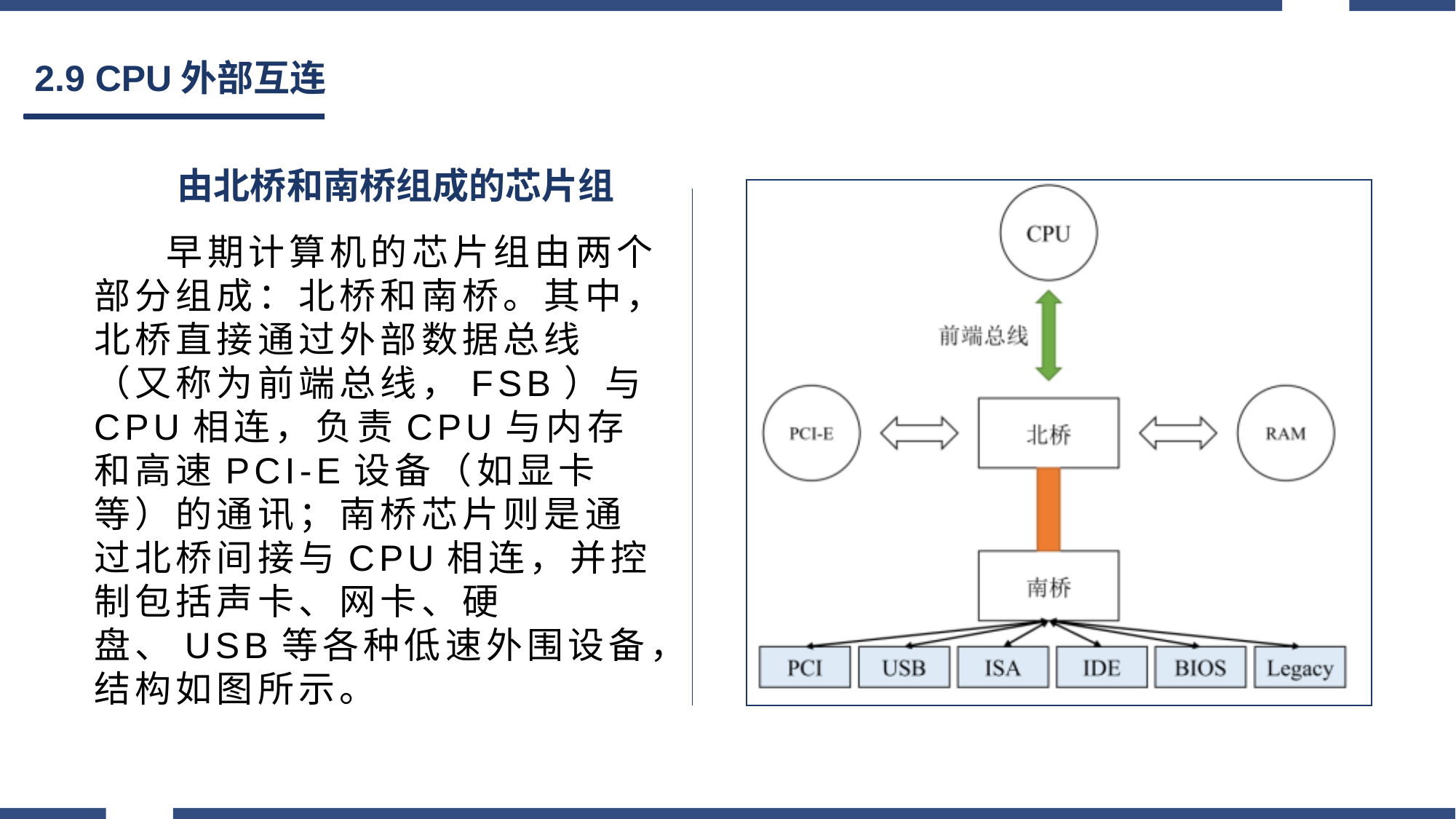

# 2.9 CPU外部互连
由北桥和南桥组成的芯片组

     早期计算机的芯片组由两个部分组成：北桥和南桥。其中，北桥直接通过外部数据总线（又称为前端总线，FSB）与CPU相连，负责CPU与内存和高速PCI-E设备（如显卡等）的通讯；南桥芯片则是通过北桥间接与CPU相连，并控制包括声卡、网卡、硬盘、USB等各种低速外围设备，结构如图所示。